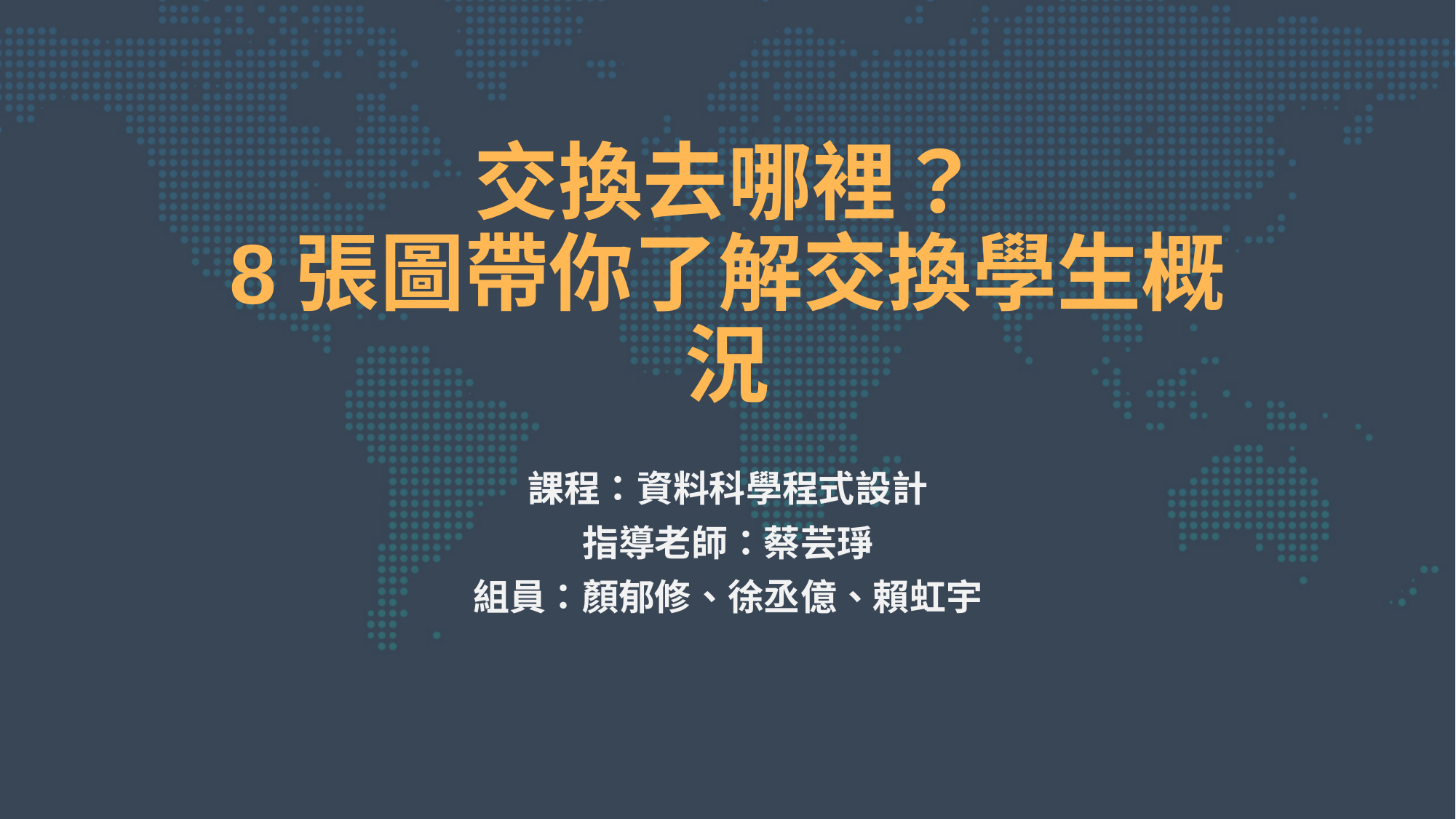

# 交換去哪裡？ 8張圖帶你了解交換學生概況
課程：資料科學程式設計
指導老師：蔡芸琤
組員：顏郁修、徐丞億、賴虹宇